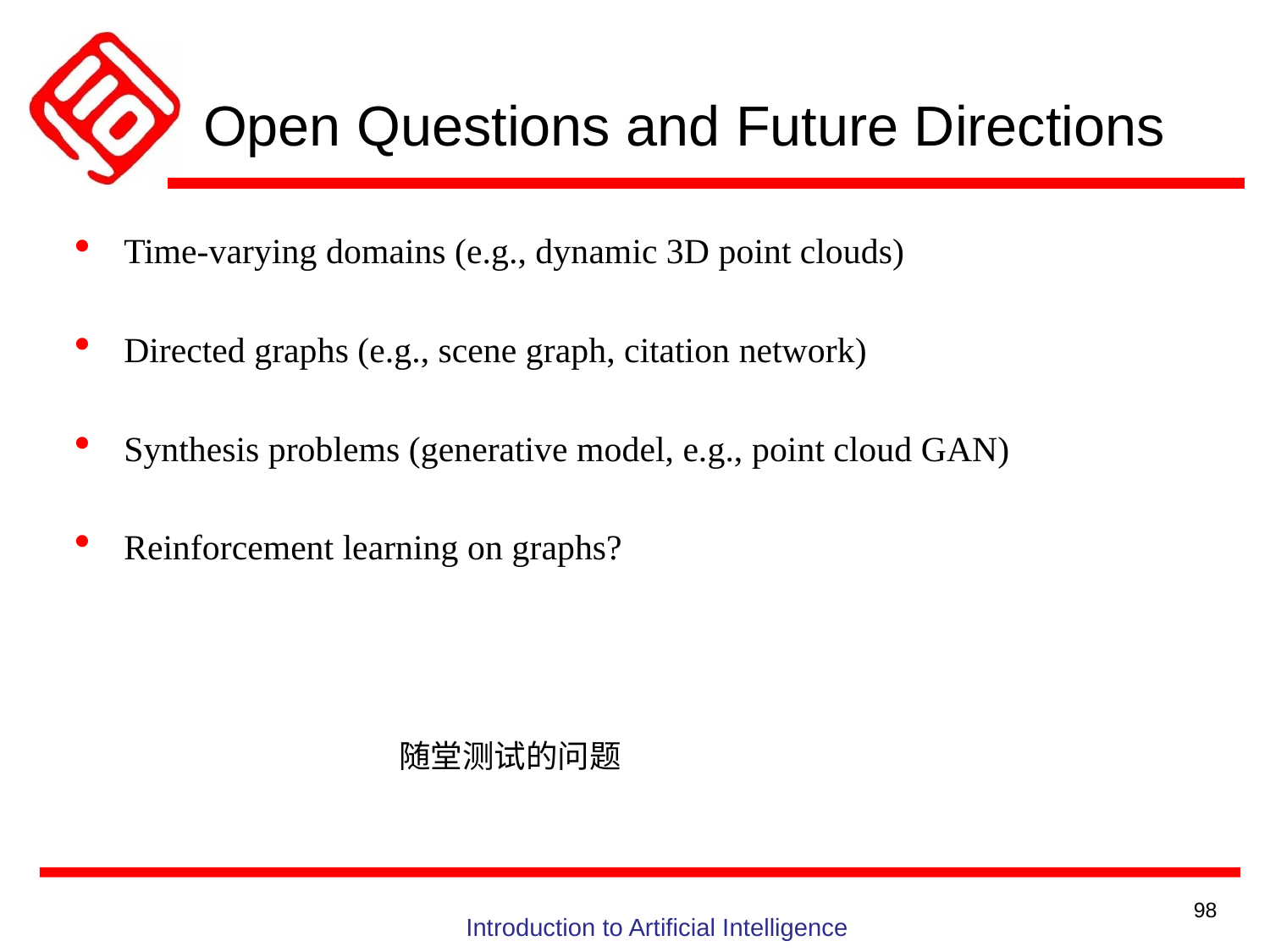

# Open Questions and Future Directions
Time-varying domains (e.g., dynamic 3D point clouds)

Directed graphs (e.g., scene graph, citation network)

Synthesis problems (generative model, e.g., point cloud GAN)

Reinforcement learning on graphs?
随堂测试的问题
98
Introduction to Artificial Intelligence